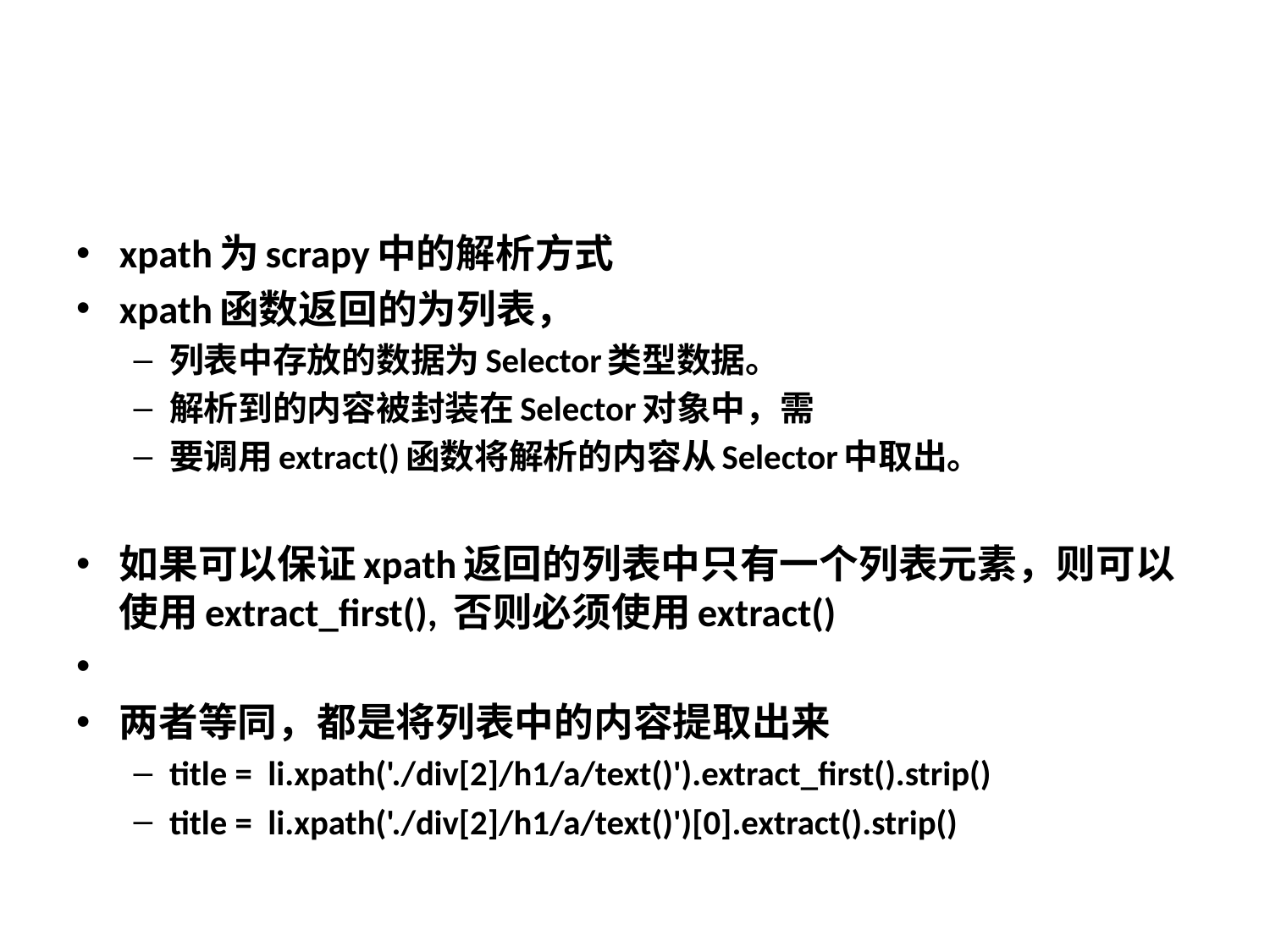

#
xpath为scrapy中的解析方式
xpath函数返回的为列表，
列表中存放的数据为Selector类型数据。
解析到的内容被封装在Selector对象中，需
要调用extract()函数将解析的内容从Selector中取出。

如果可以保证xpath返回的列表中只有一个列表元素，则可以使用extract_first(), 否则必须使用extract()

两者等同，都是将列表中的内容提取出来
title =  li.xpath('./div[2]/h1/a/text()').extract_first().strip()
title =  li.xpath('./div[2]/h1/a/text()')[0].extract().strip()